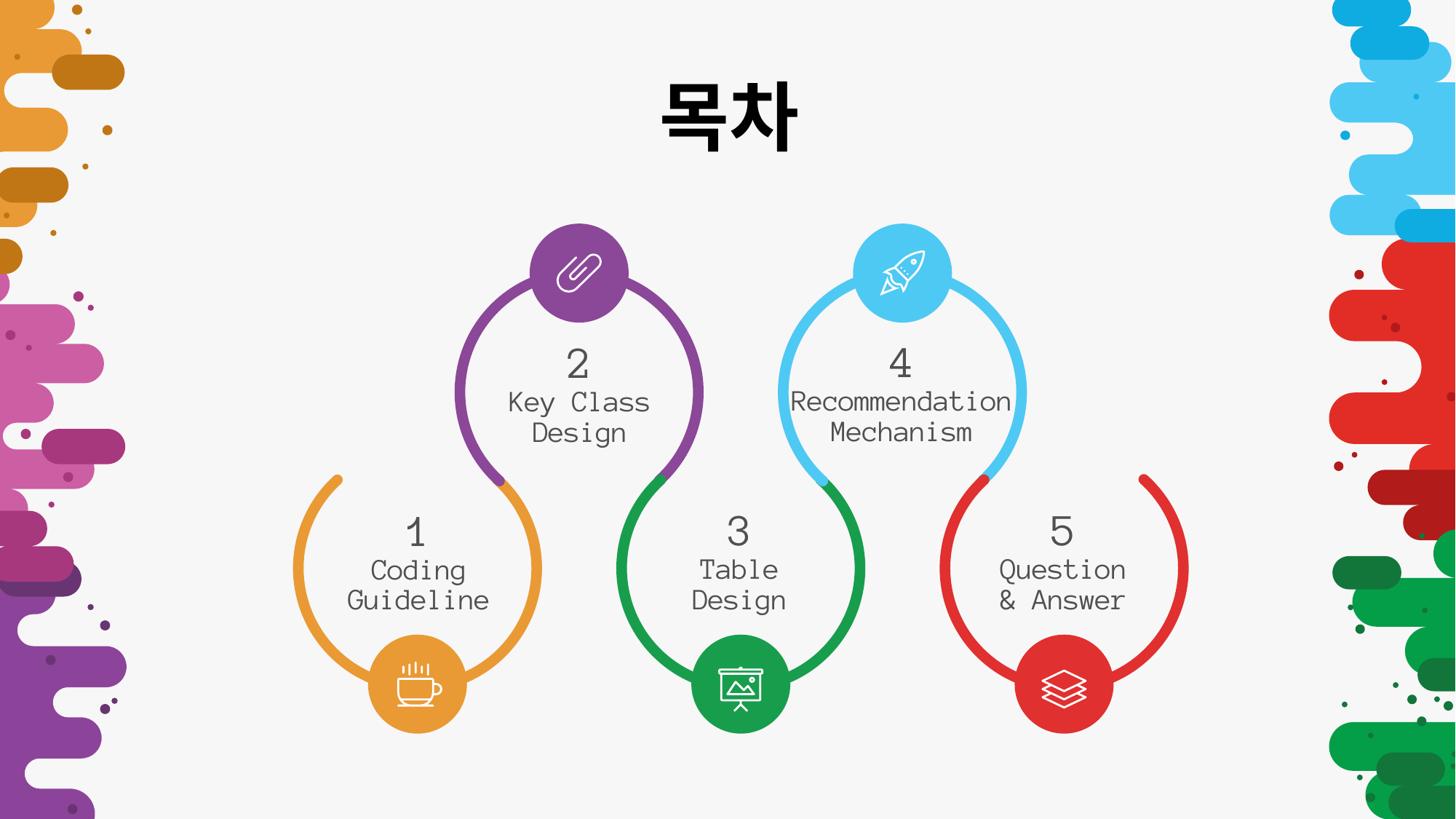

목차

4
Recommendation
Mechanism
2
Key Class
Design

3
Table
Design
5
Question
& Answer
1
Coding
Guideline